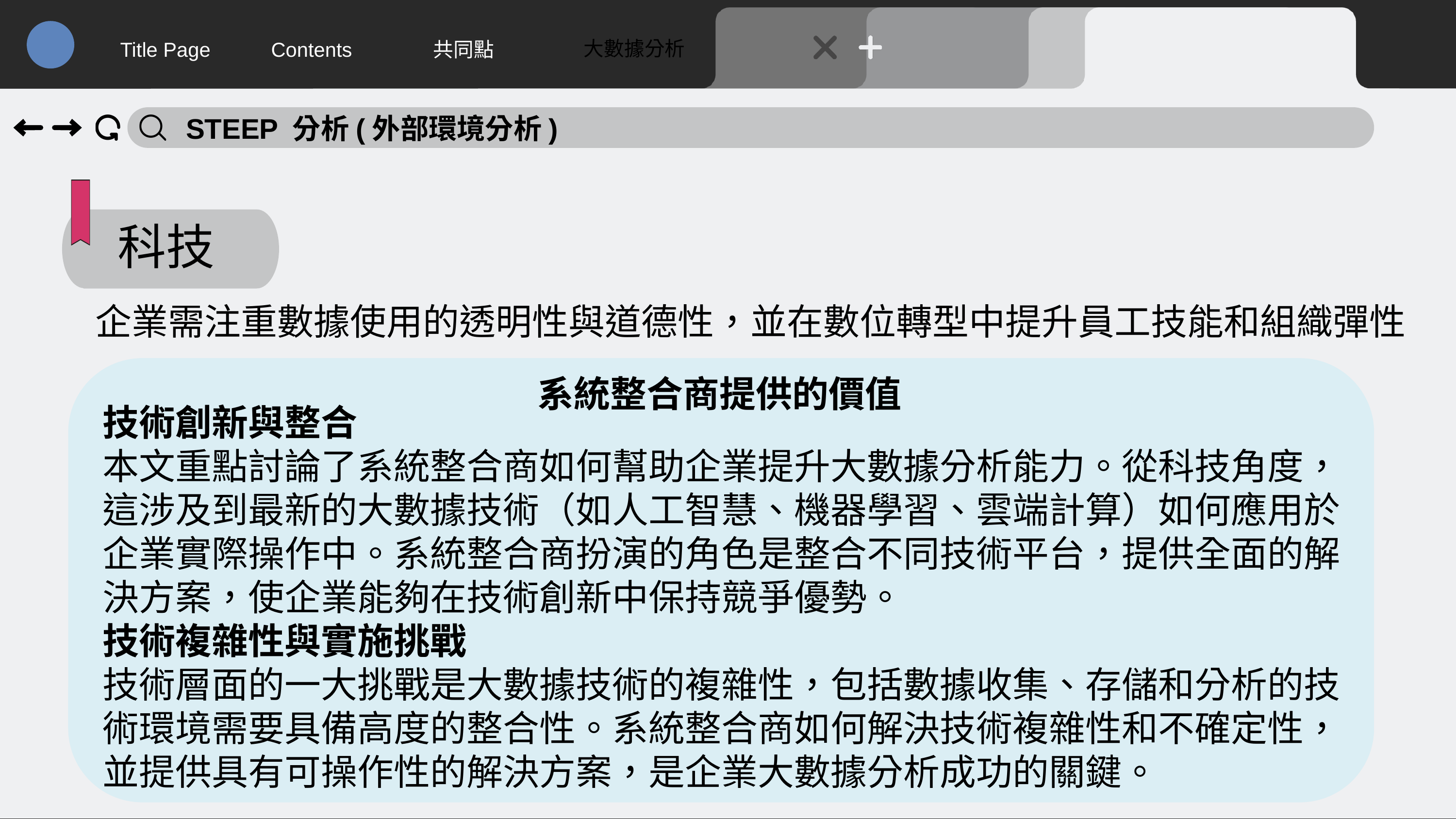

大數據分析
Title Page
Contents
共同點

STEEP 分析(外部環境分析)

科技
企業需注重數據使用的透明性與道德性，並在數位轉型中提升員工技能和組織彈性

系統整合商提供的價值
技術創新與整合
本文重點討論了系統整合商如何幫助企業提升大數據分析能力。從科技角度，這涉及到最新的大數據技術（如人工智慧、機器學習、雲端計算）如何應用於企業實際操作中。系統整合商扮演的角色是整合不同技術平台，提供全面的解決方案，使企業能夠在技術創新中保持競爭優勢。
技術複雜性與實施挑戰
技術層面的一大挑戰是大數據技術的複雜性，包括數據收集、存儲和分析的技術環境需要具備高度的整合性。系統整合商如何解決技術複雜性和不確定性，並提供具有可操作性的解決方案，是企業大數據分析成功的關鍵。
19